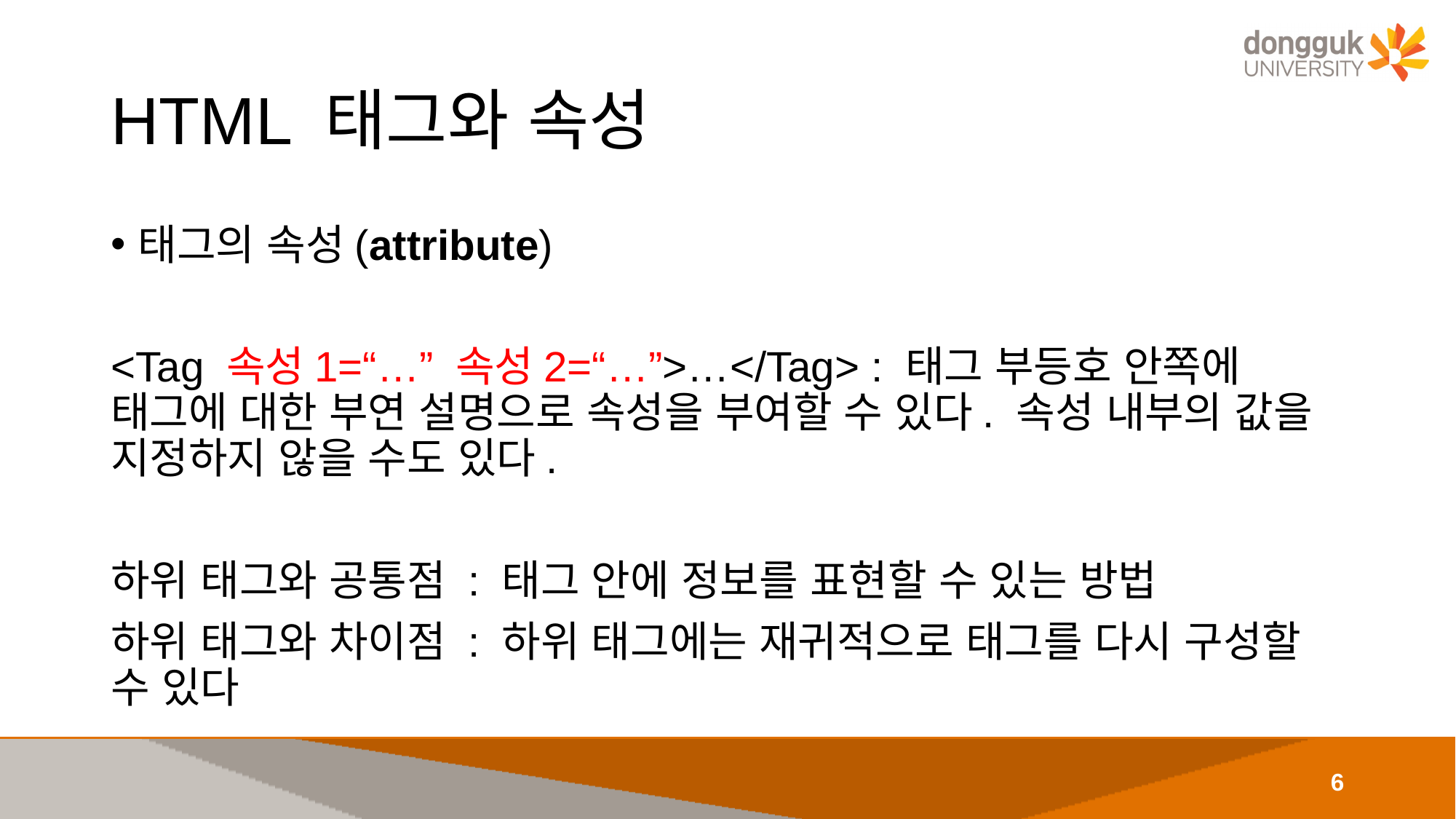

# HTML 태그와 속성
태그의 속성(attribute)

<Tag 속성1=“…” 속성2=“…”>…</Tag> : 태그 부등호 안쪽에 태그에 대한 부연 설명으로 속성을 부여할 수 있다. 속성 내부의 값을 지정하지 않을 수도 있다.

하위 태그와 공통점 : 태그 안에 정보를 표현할 수 있는 방법
하위 태그와 차이점 : 하위 태그에는 재귀적으로 태그를 다시 구성할 수 있다
6